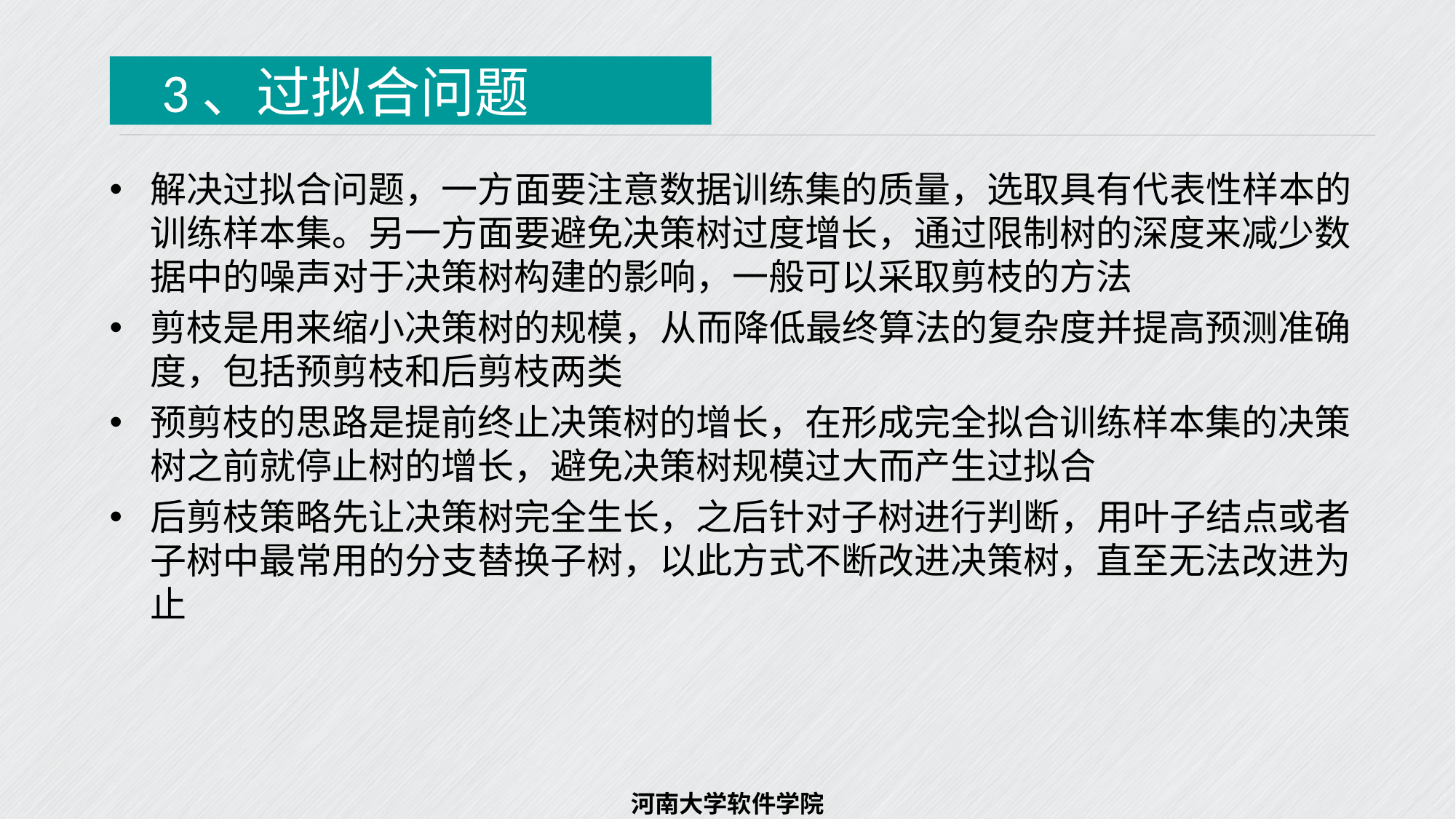

3、过拟合问题
议程

解决过拟合问题，一方面要注意数据训练集的质量，选取具有代表性样本的训练样本集。另一方面要避免决策树过度增长，通过限制树的深度来减少数据中的噪声对于决策树构建的影响，一般可以采取剪枝的方法
剪枝是用来缩小决策树的规模，从而降低最终算法的复杂度并提高预测准确度，包括预剪枝和后剪枝两类
预剪枝的思路是提前终止决策树的增长，在形成完全拟合训练样本集的决策树之前就停止树的增长，避免决策树规模过大而产生过拟合
后剪枝策略先让决策树完全生长，之后针对子树进行判断，用叶子结点或者子树中最常用的分支替换子树，以此方式不断改进决策树，直至无法改进为止